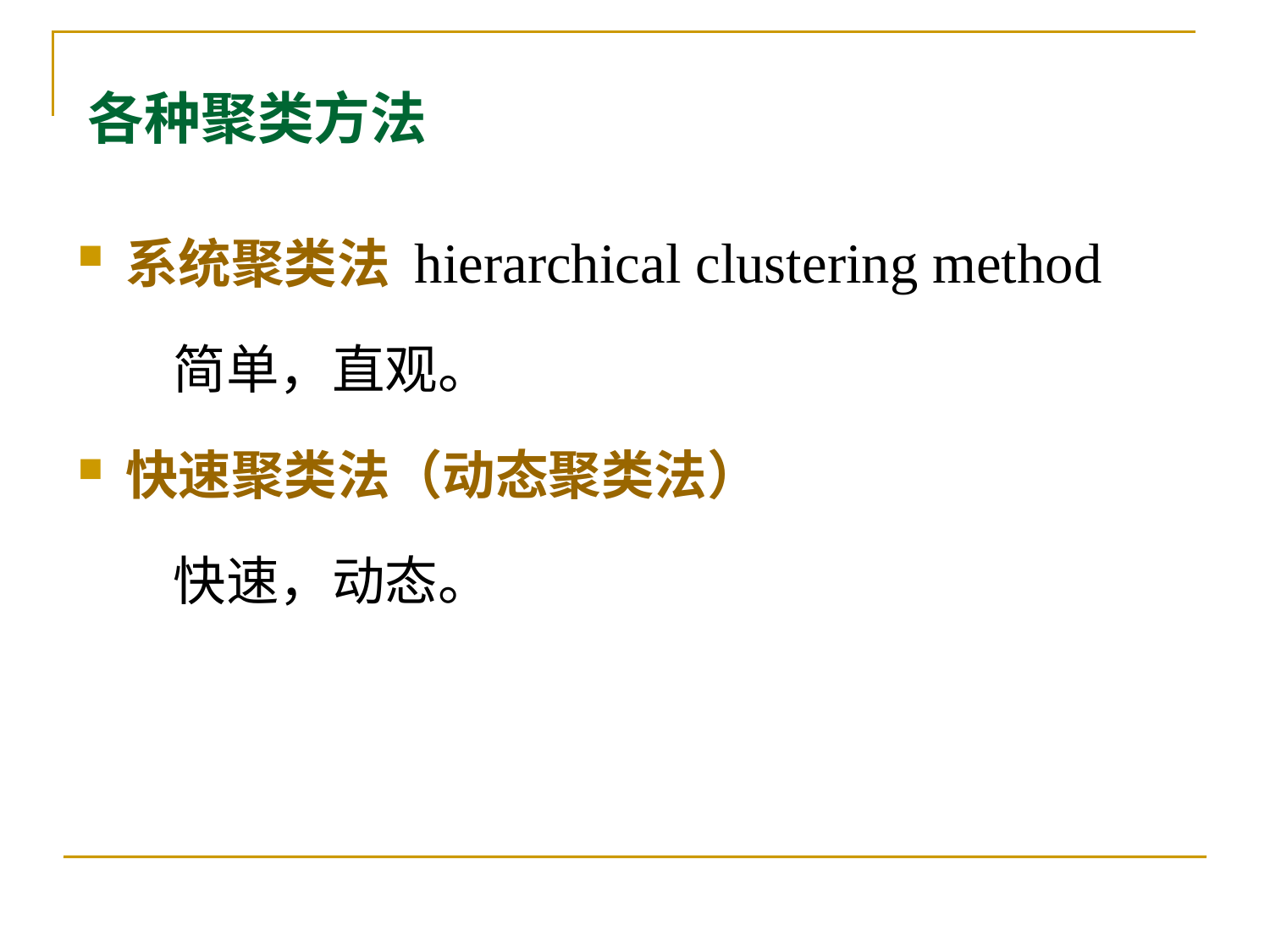

各种聚类方法
系统聚类法 hierarchical clustering method
       简单，直观。
快速聚类法（动态聚类法）
       快速，动态。